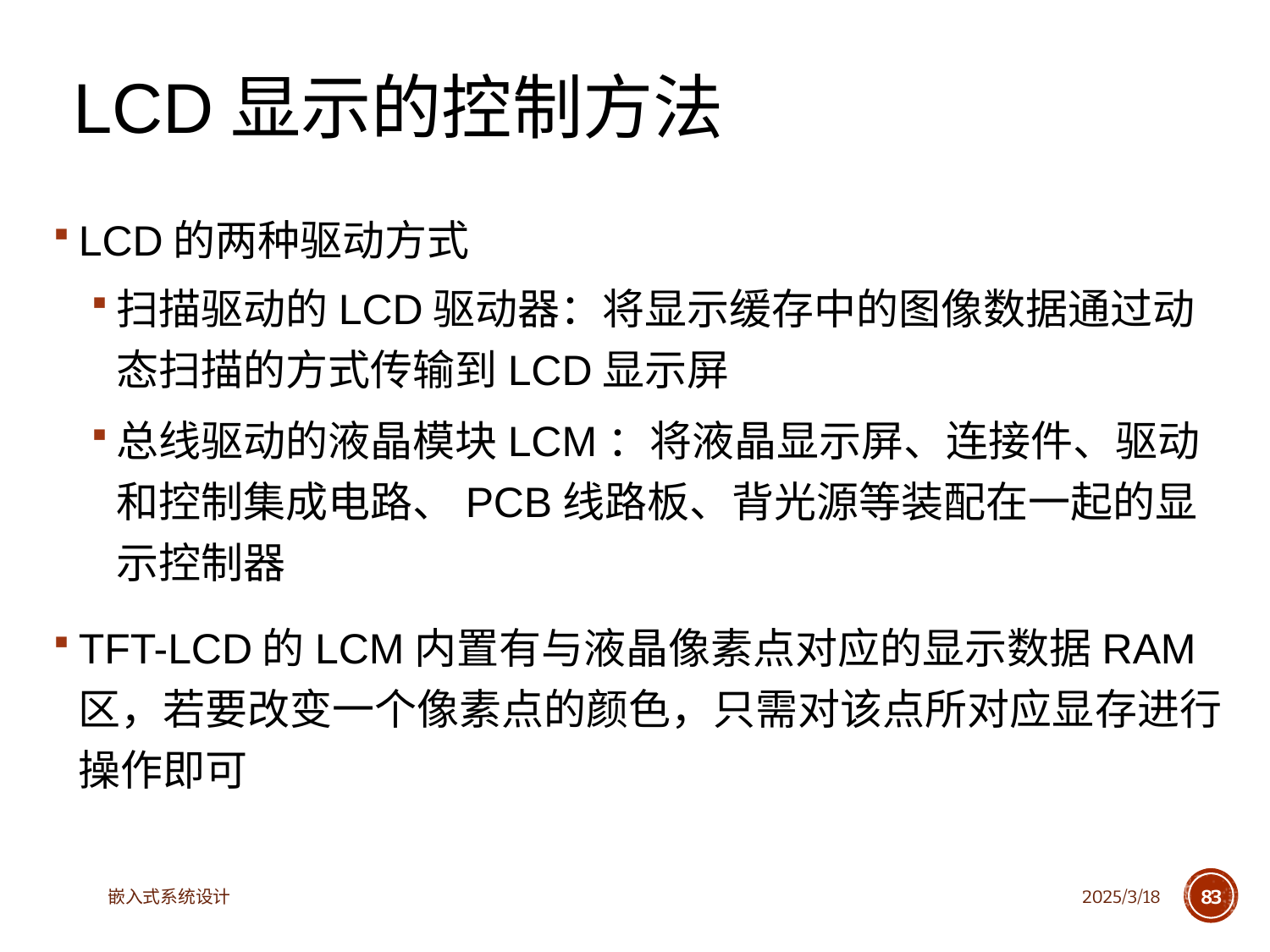

# LCD显示的控制方法
LCD的两种驱动方式
扫描驱动的LCD驱动器：将显示缓存中的图像数据通过动态扫描的方式传输到LCD显示屏
总线驱动的液晶模块LCM：将液晶显示屏、连接件、驱动和控制集成电路、PCB线路板、背光源等装配在一起的显示控制器
TFT-LCD的LCM内置有与液晶像素点对应的显示数据RAM区，若要改变一个像素点的颜色，只需对该点所对应显存进行操作即可
嵌入式系统设计
2025/3/18
83